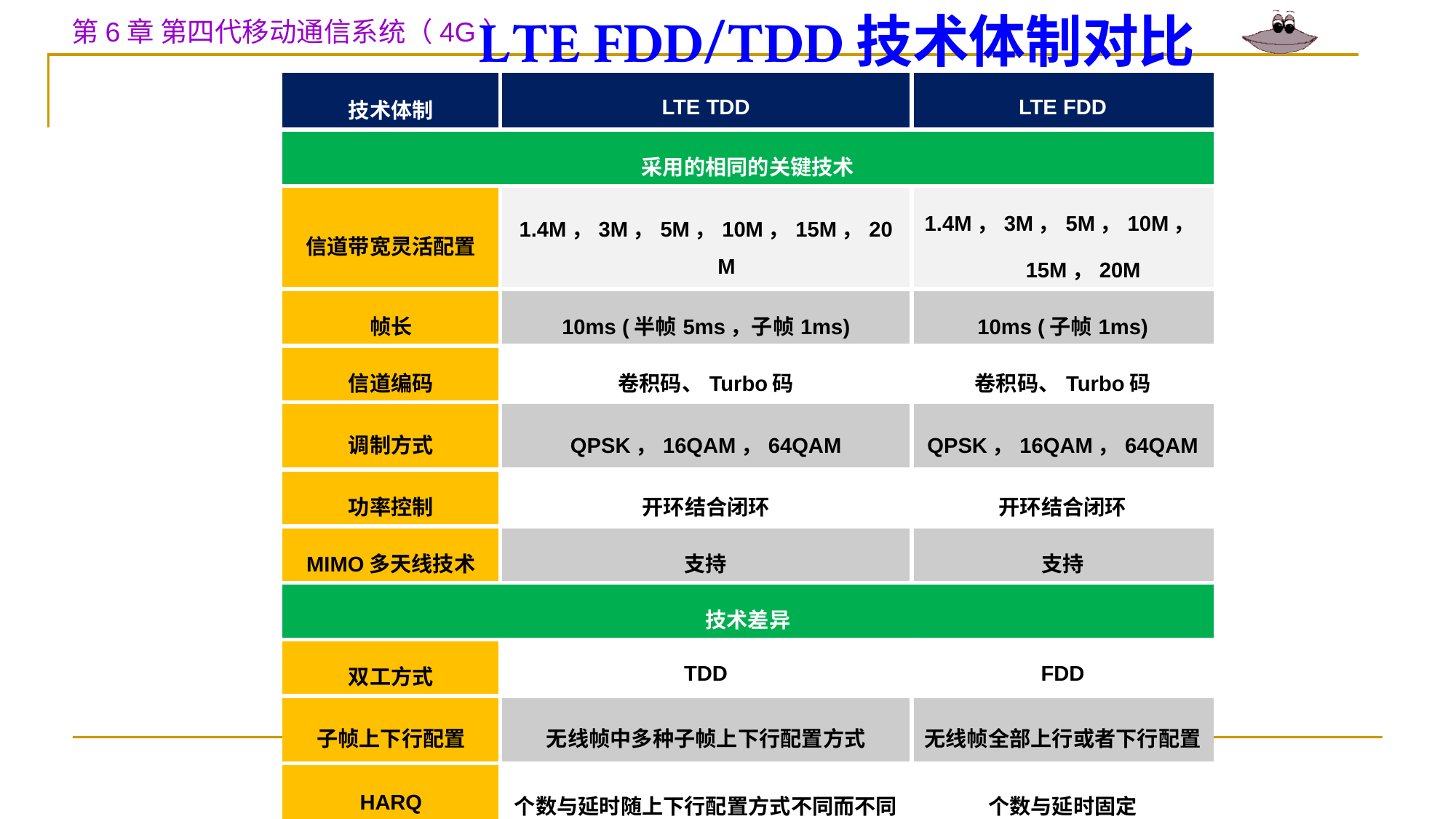

LTE FDD/TDD技术体制对比
| 技术体制 | LTE TDD | LTE FDD |
| --- | --- | --- |
| 采用的相同的关键技术 |  |  |
| 信道带宽灵活配置 | 1.4M，3M，5M，10M，15M，20M | 1.4M，3M，5M，10M，15M，20M |
| 帧长 | 10ms (半帧5ms，子帧1ms) | 10ms (子帧1ms) |
| 信道编码 | 卷积码、Turbo码 | 卷积码、Turbo码 |
| 调制方式 | QPSK，16QAM，64QAM | QPSK，16QAM，64QAM |
| 功率控制 | 开环结合闭环 | 开环结合闭环 |
| MIMO多天线技术 | 支持 | 支持 |
| 技术差异 |  |  |
| 双工方式 | TDD | FDD |
| 子帧上下行配置 | 无线帧中多种子帧上下行配置方式 | 无线帧全部上行或者下行配置 |
| HARQ | 个数与延时随上下行配置方式不同而不同 | 个数与延时固定 |
| 调度周期 | 随上下行配置方式不同而不同，最小1ms | 1ms |
135